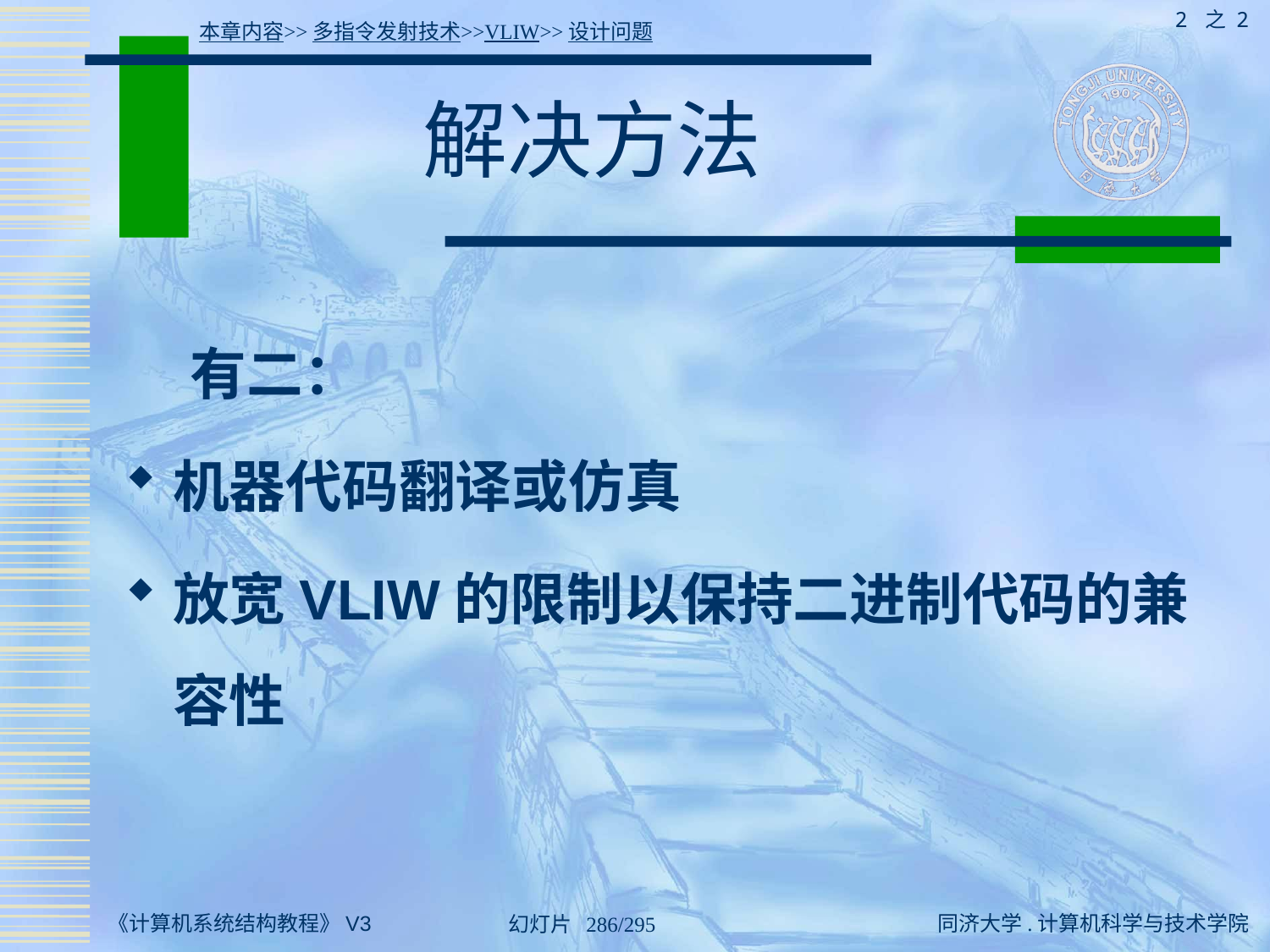

2 之 2
本章内容>>多指令发射技术>>VLIW>>设计问题
# 解决方法
    有二：
机器代码翻译或仿真
放宽VLIW的限制以保持二进制代码的兼容性